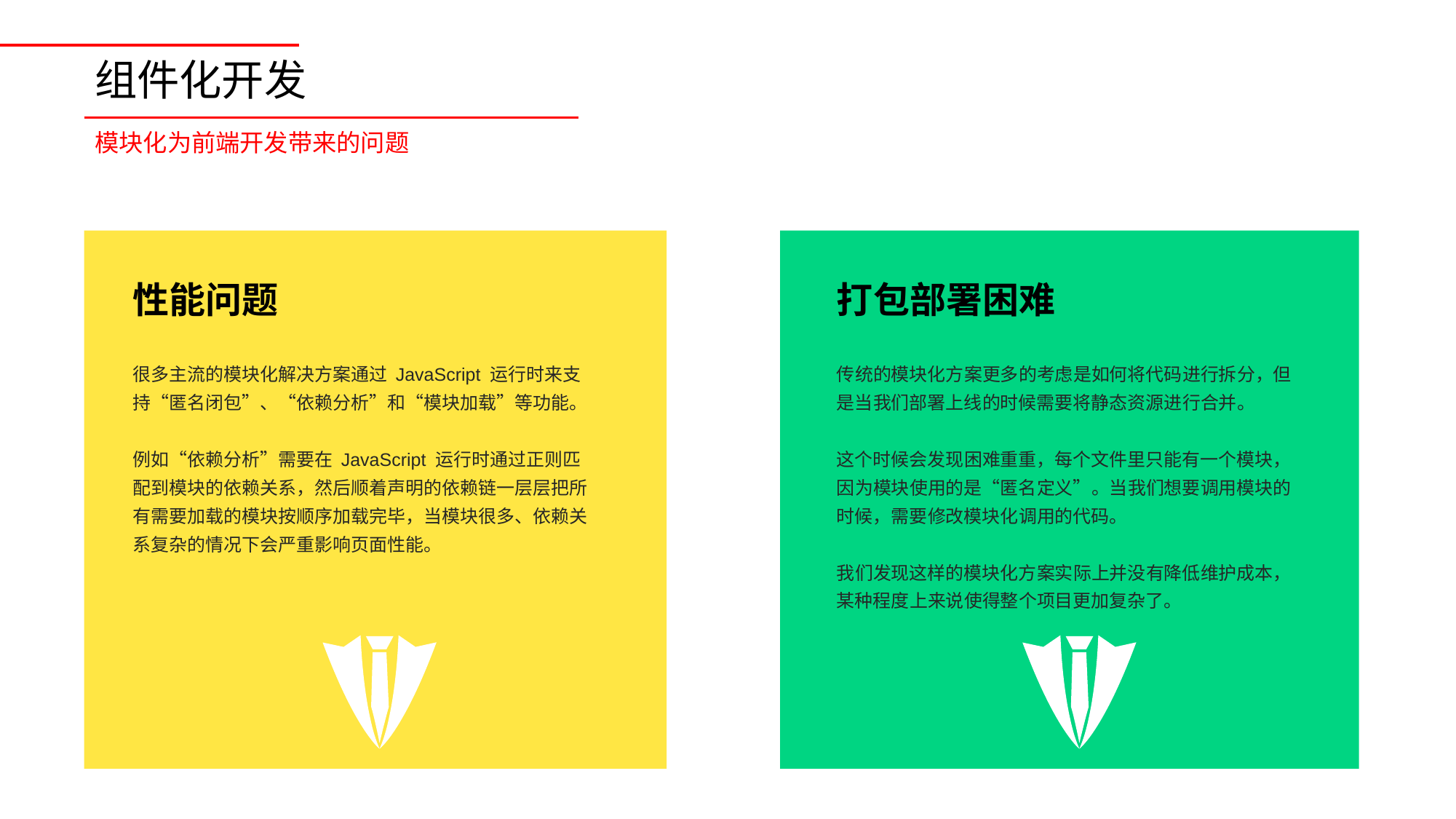

组件化开发
模块化为前端开发带来的问题

性能问题
打包部署困难
很多主流的模块化解决方案通过 JavaScript 运行时来支持“匿名闭包”、“依赖分析”和“模块加载”等功能。

例如“依赖分析”需要在 JavaScript 运行时通过正则匹配到模块的依赖关系，然后顺着声明的依赖链一层层把所有需要加载的模块按顺序加载完毕，当模块很多、依赖关系复杂的情况下会严重影响页面性能。
传统的模块化方案更多的考虑是如何将代码进行拆分，但是当我们部署上线的时候需要将静态资源进行合并。

这个时候会发现困难重重，每个文件里只能有一个模块，因为模块使用的是“匿名定义”。当我们想要调用模块的时候，需要修改模块化调用的代码。

我们发现这样的模块化方案实际上并没有降低维护成本，某种程度上来说使得整个项目更加复杂了。